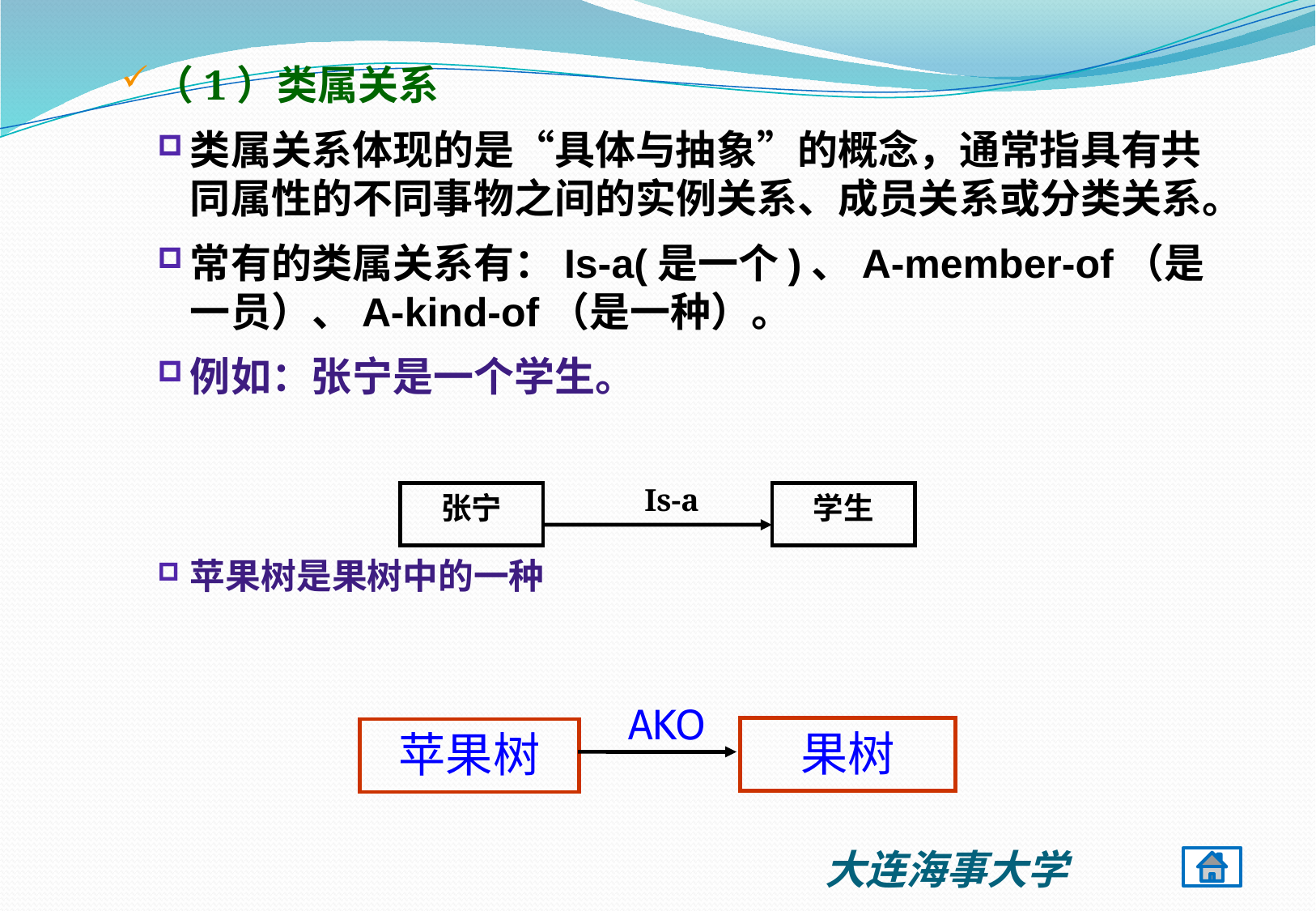

（1）类属关系
类属关系体现的是“具体与抽象”的概念，通常指具有共同属性的不同事物之间的实例关系、成员关系或分类关系。
常有的类属关系有：Is-a(是一个)、A-member-of（是一员）、A-kind-of（是一种）。
例如：张宁是一个学生。

苹果树是果树中的一种

Is-a
张宁
学生

AKO
果树
苹果树